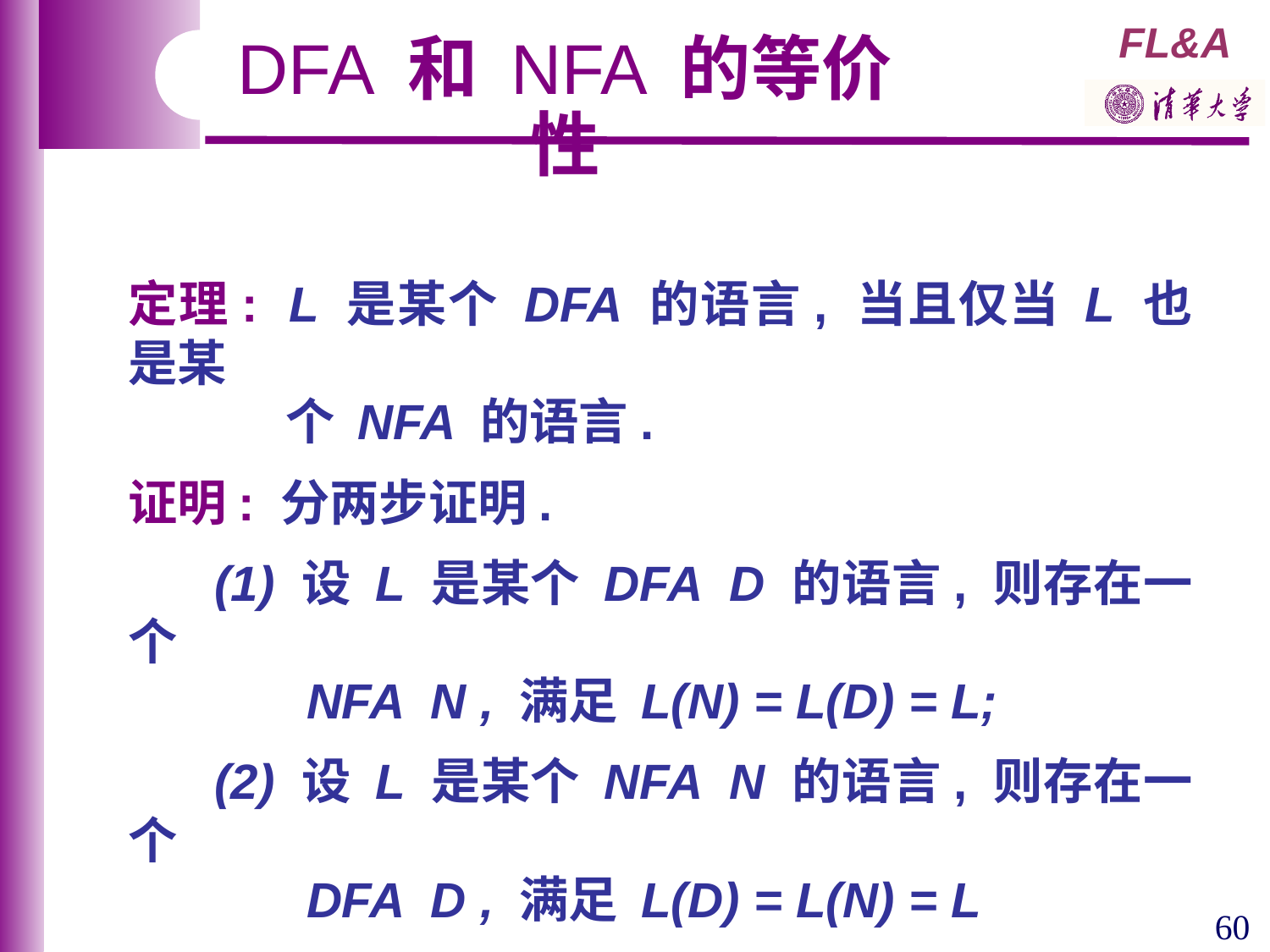

DFA 和 NFA 的等价性
定理:  L 是某个 DFA 的语言, 当且仅当 L 也是某
             个 NFA 的语言.

证明: 分两步证明.

       (1) 设 L 是某个 DFA  D 的语言, 则存在一个
             NFA  N , 满足 L(N) = L(D) = L;

       (2) 设 L 是某个 NFA  N 的语言, 则存在一个
             DFA  D , 满足 L(D) = L(N) = L


60